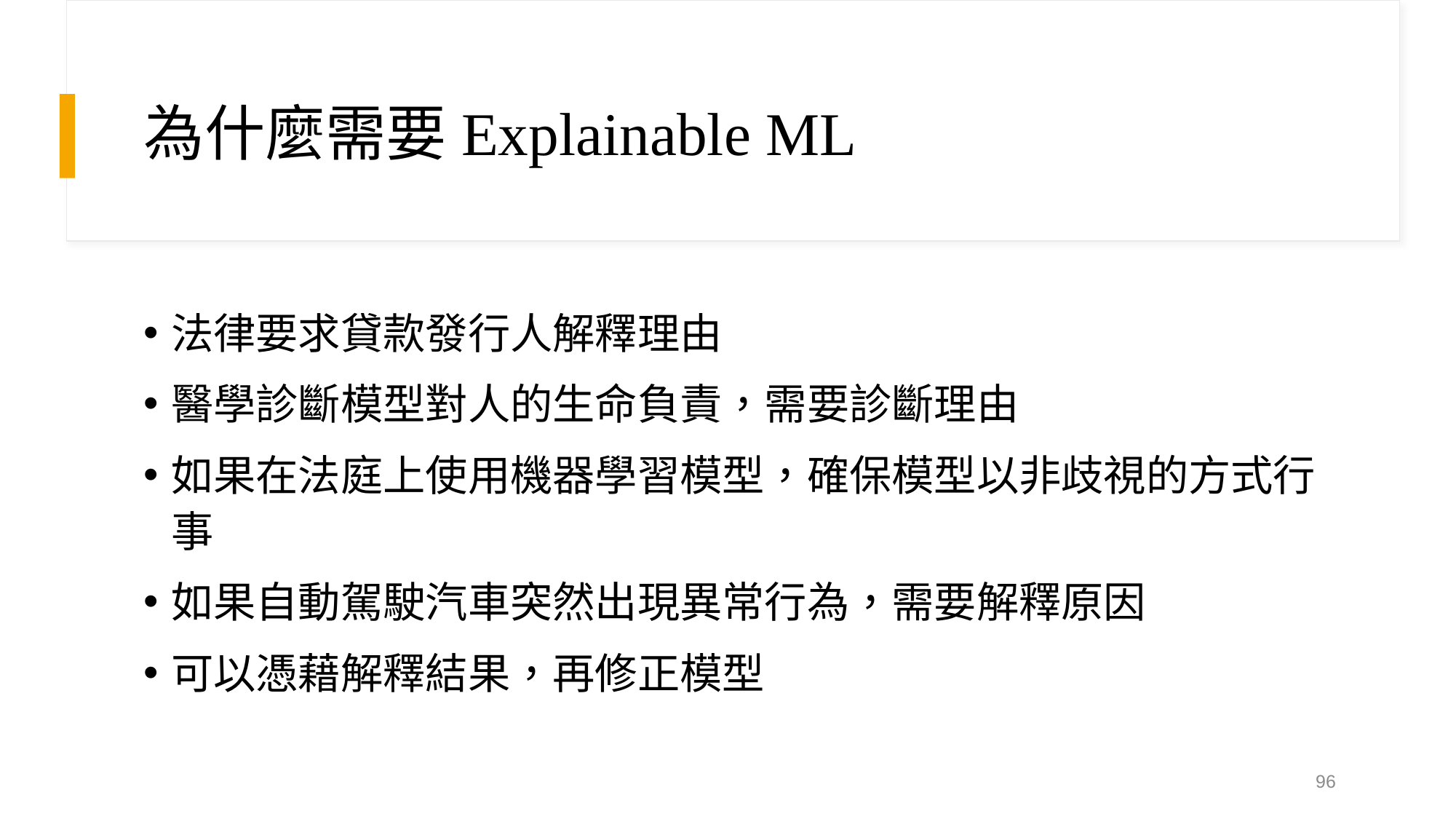

# 為什麼需要Explainable ML
法律要求貸款發行人解釋理由
醫學診斷模型對人的生命負責，需要診斷理由
如果在法庭上使用機器學習模型，確保模型以非歧視的方式行事
如果自動駕駛汽車突然出現異常行為，需要解釋原因
可以憑藉解釋結果，再修正模型
96